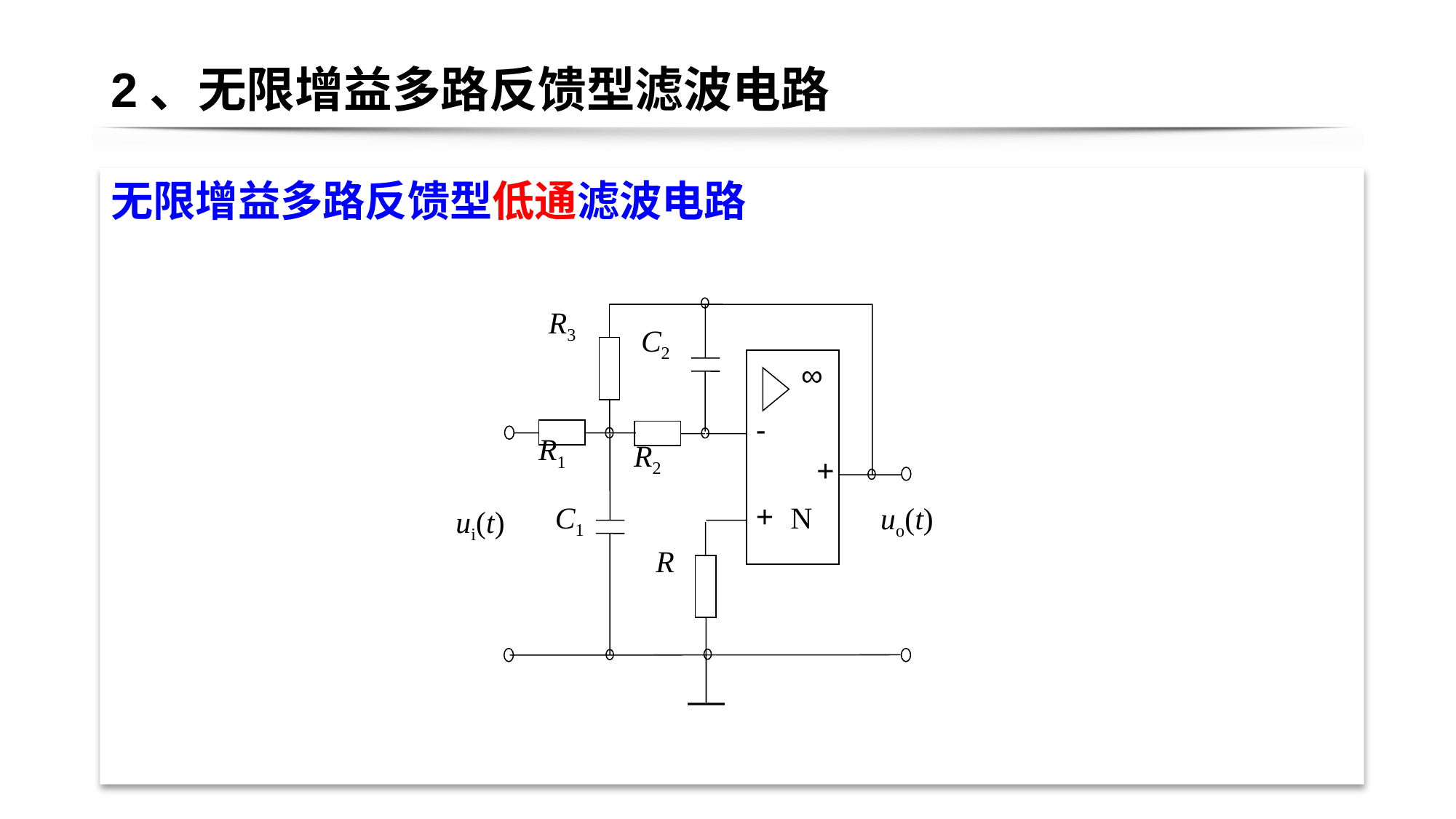

# 2、无限增益多路反馈型滤波电路
无限增益多路反馈型低通滤波电路
R3

C2

∞

-

R1

R2

+

C1
+
ui(t)
N

R

uo(t)